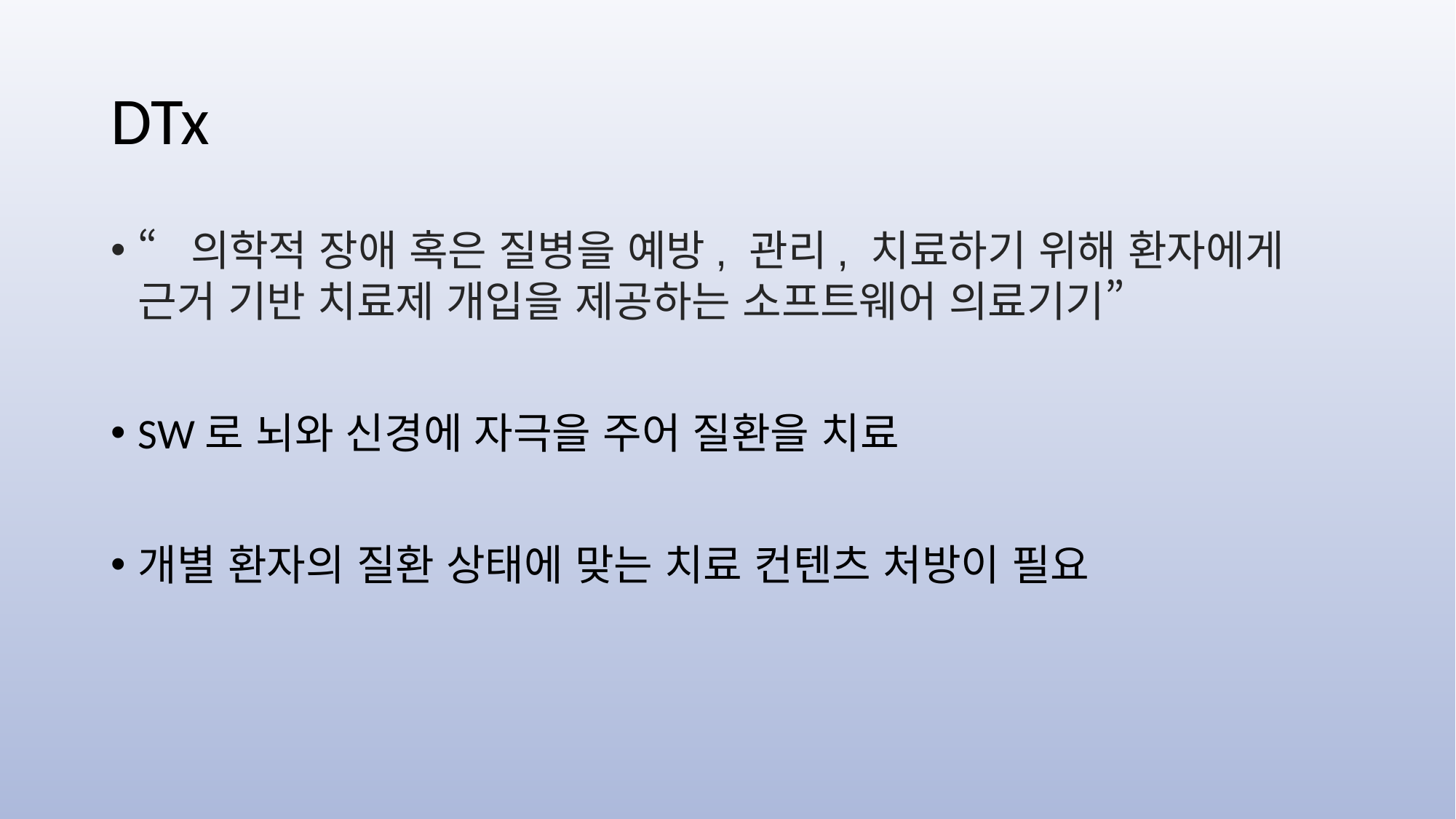

# DTx
“의학적 장애 혹은 질병을 예방, 관리, 치료하기 위해 환자에게 근거 기반 치료제 개입을 제공하는 소프트웨어 의료기기”

SW로 뇌와 신경에 자극을 주어 질환을 치료

개별 환자의 질환 상태에 맞는 치료 컨텐츠 처방이 필요